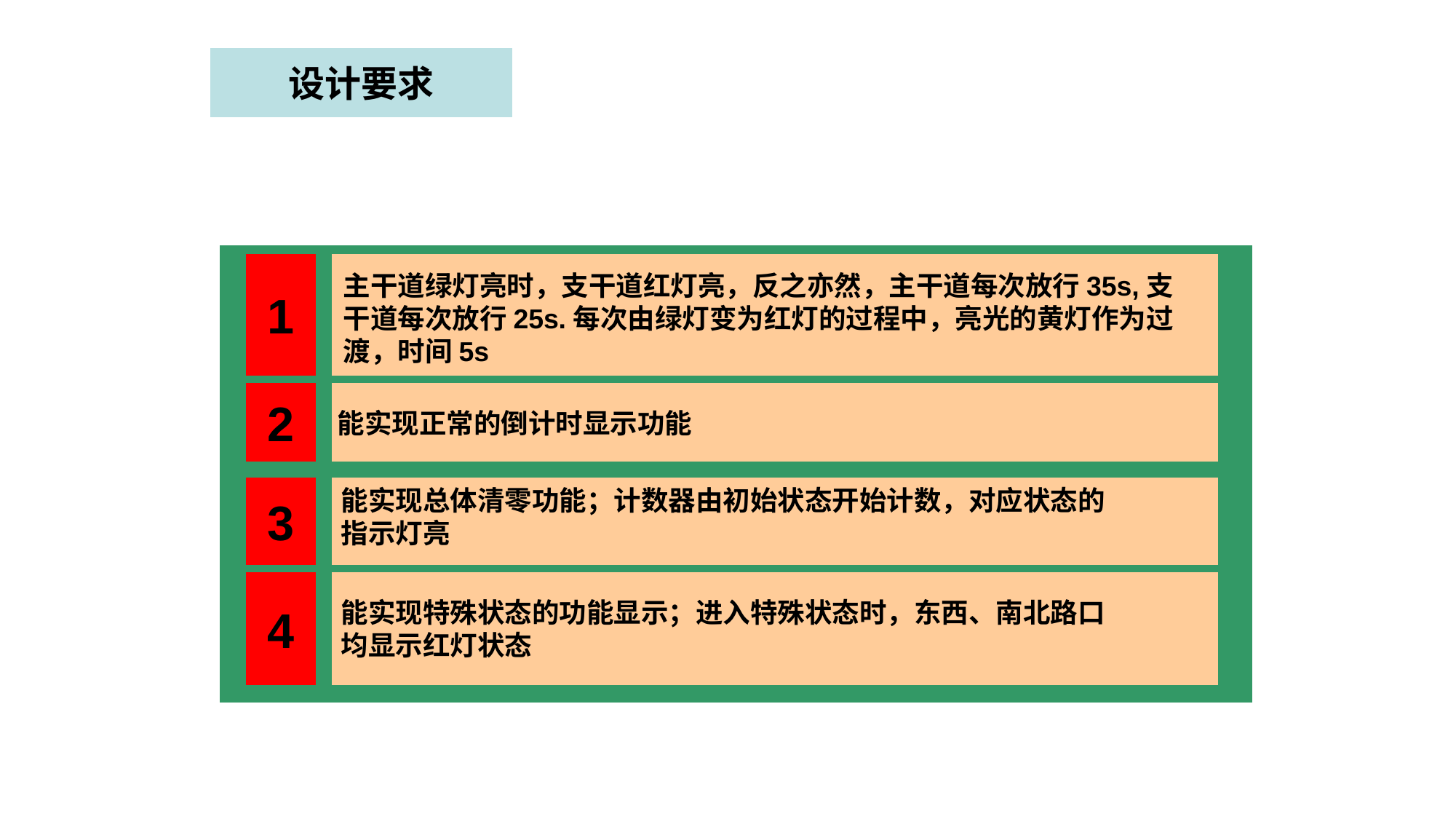

设计要求

1

主干道绿灯亮时，支干道红灯亮，反之亦然，主干道每次放行35s,支
干道每次放行25s.每次由绿灯变为红灯的过程中，亮光的黄灯作为过
渡，时间5s
2

能实现正常的倒计时显示功能
3
能实现总体清零功能；计数器由初始状态开始计数，对应状态的
指示灯亮

4

能实现特殊状态的功能显示；进入特殊状态时，东西、南北路口
均显示红灯状态